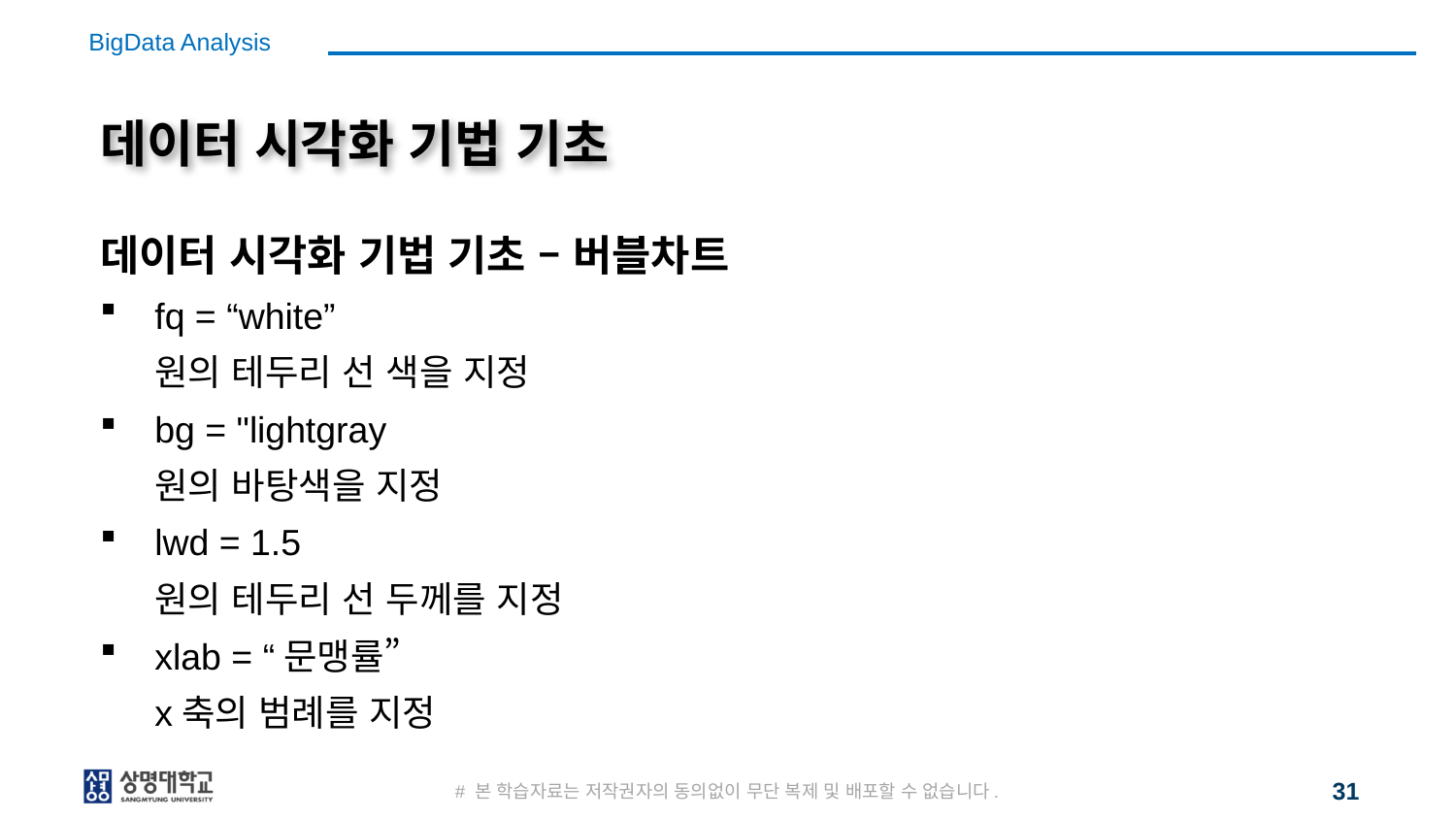

# 데이터 시각화 기법 기초
데이터 시각화 기법 기초 – 버블차트
fq = “white”
원의 테두리 선 색을 지정
bg = "lightgray
원의 바탕색을 지정
lwd = 1.5
원의 테두리 선 두께를 지정
xlab = “문맹률”
x축의 범례를 지정

31
# 본 학습자료는 저작권자의 동의없이 무단 복제 및 배포할 수 없습니다.